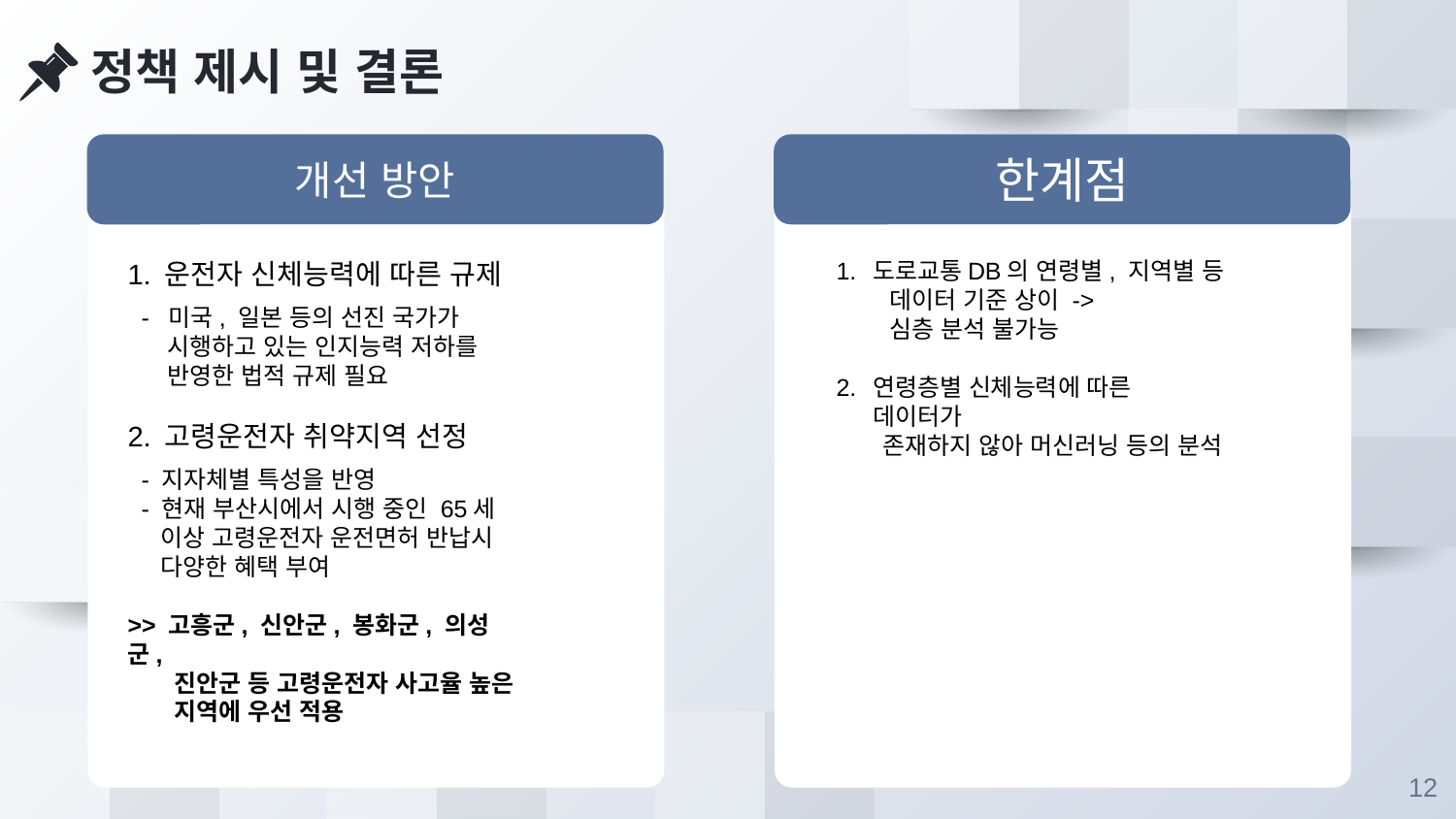

정책 제시 및 결론

개선 방안

운전자 신체능력에 따른 규제

  -  미국, 일본 등의 선진 국가가
     시행하고 있는 인지능력 저하를
     반영한 법적 규제 필요

고령운전자 취약지역 선정

  - 지자체별 특성을 반영
  - 현재 부산시에서 시행 중인 65세
    이상 고령운전자 운전면허 반납시
    다양한 혜택 부여

>> 고흥군, 신안군, 봉화군, 의성군,
      진안군 등 고령운전자 사고율 높은
      지역에 우선 적용
한계점

도로교통DB의 연령별, 지역별 등
       데이터 기준 상이 ->
       심층 분석 불가능

연령층별 신체능력에 따른 데이터가
      존재하지 않아 머신러닝 등의 분석
12